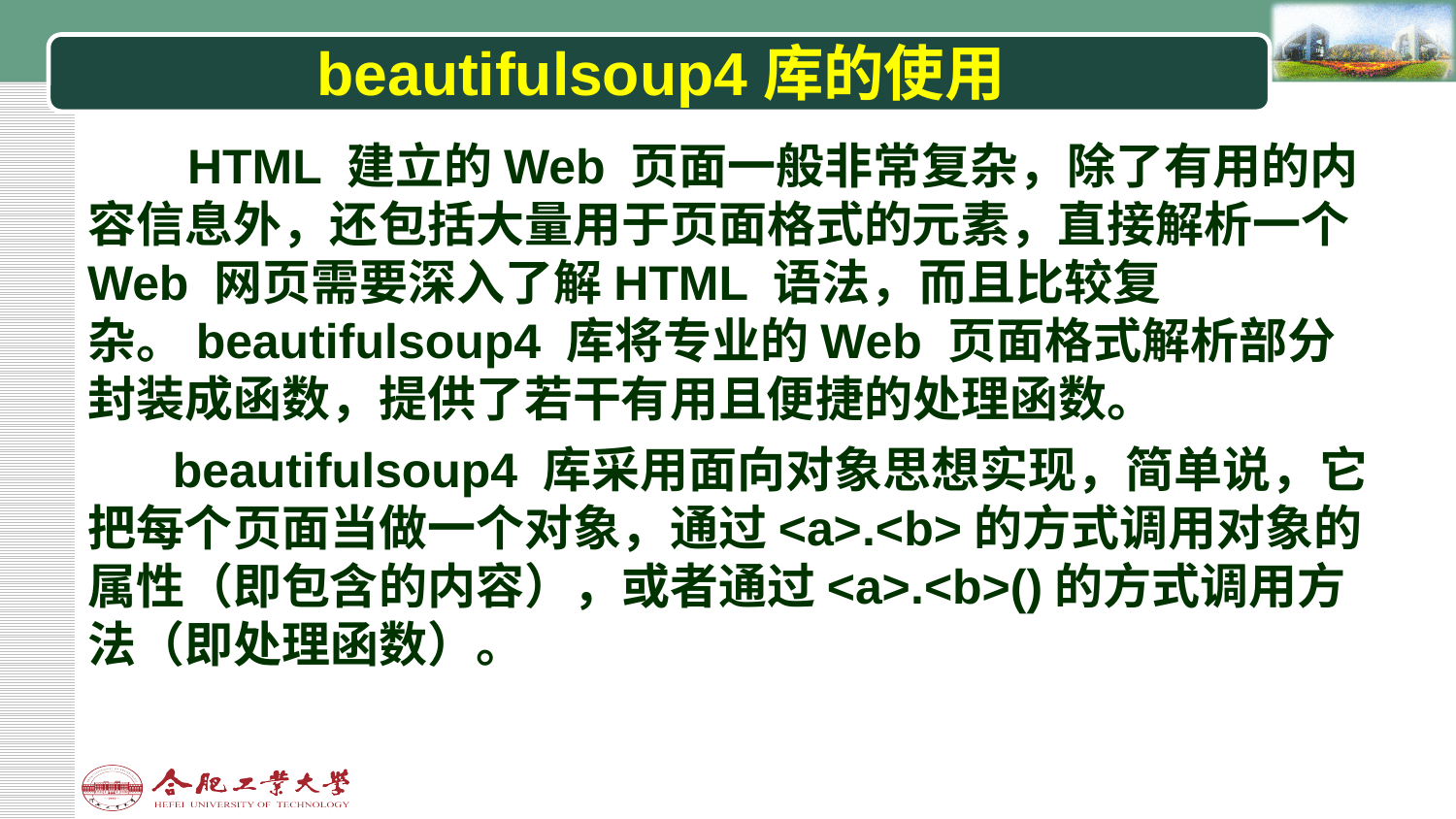

# beautifulsoup4库的使用
HTML 建立的Web 页面一般非常复杂，除了有用的内容信息外，还包括大量用于页面格式的元素，直接解析一个Web 网页需要深入了解HTML 语法，而且比较复杂。beautifulsoup4 库将专业的Web 页面格式解析部分封装成函数，提供了若干有用且便捷的处理函数。
beautifulsoup4 库采用面向对象思想实现，简单说，它把每个页面当做一个对象，通过<a>.<b>的方式调用对象的属性（即包含的内容），或者通过<a>.<b>()的方式调用方法（即处理函数）。